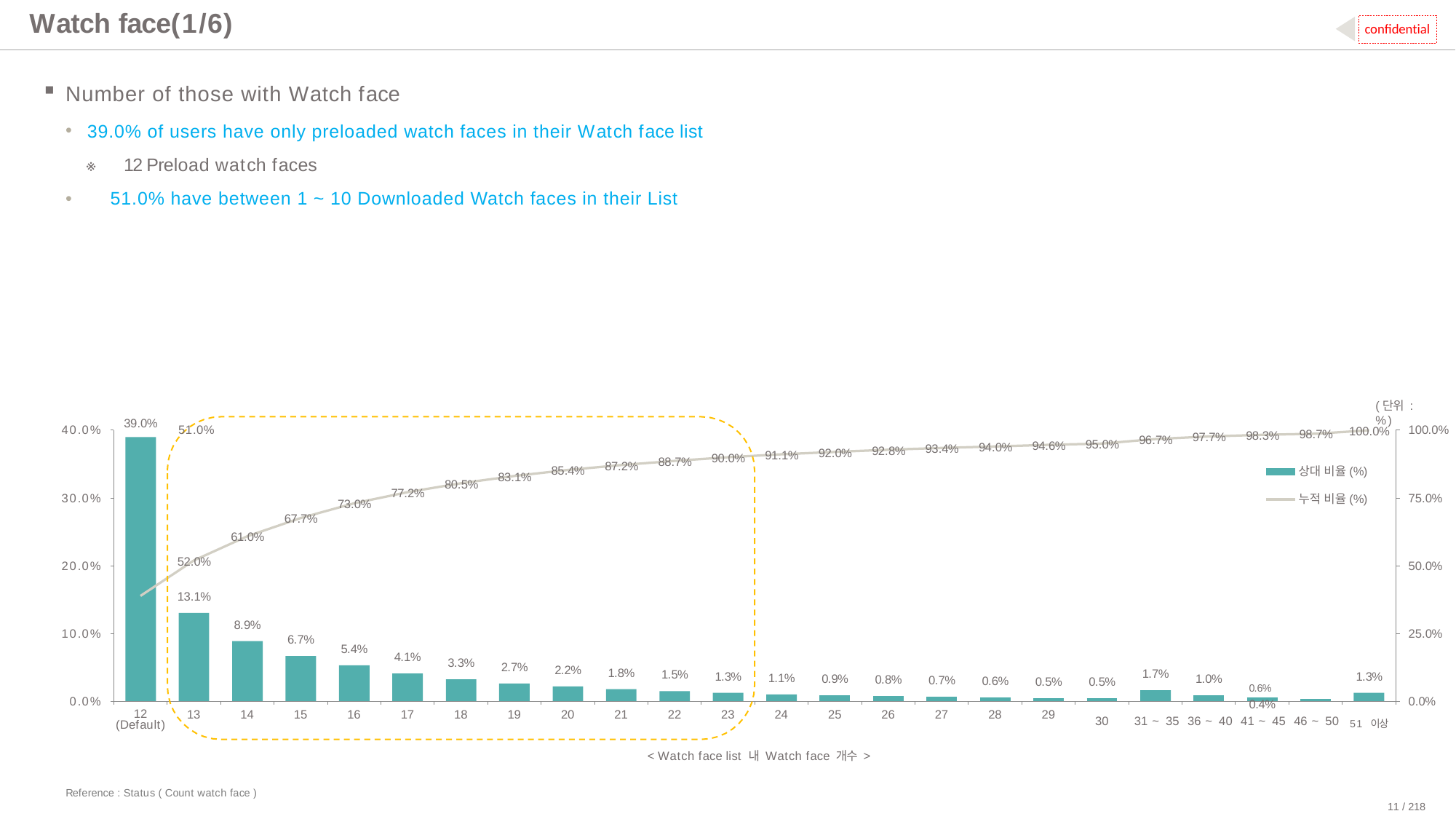

# Watch face(1/6)

confidential
Number of those with Watch face

39.0% of users have only preloaded watch faces in their Watch face list

※ 12 Preload watch faces

•	51.0% have between 1 ~ 10 Downloaded Watch faces in their List
(단위 : %)
39.0%

51.0%
40.0%
100.0%
100.0%
98.7%
98.3%
97.7%

96.7%
95.0%

94.6%
94.0%
93.4%
92.8%
92.0%
91.1%
90.0%
88.7%
87.2%
85.4%
상대 비율(%)

83.1%
80.5%
77.2%
30.0%
75.0%
누적 비율(%)
73.0%

67.7%
61.0%
52.0%
20.0%
50.0%

13.1%

8.9%
10.0%
25.0%
6.7%

5.4%

4.1%
3.3%

2.7%
2.2%
1.8%

1.7%
1.5%
1.3%
1.3%
1.1%
1.0%
0.9%
0.8%
0.7%
0.6%

0.5%
0.5%
0.6%	0.4%

0.0%
0.0%

12
(Default)
13
14
15
16
17
18
19
20
21
22
23
24
25
26
27
28
29
30	31 ~ 35  36 ~ 40  41 ~ 45  46 ~ 50   51 이상
< Watch face list 내 Watch face 개수 >

Reference : Status ( Count watch face )
11 / 218